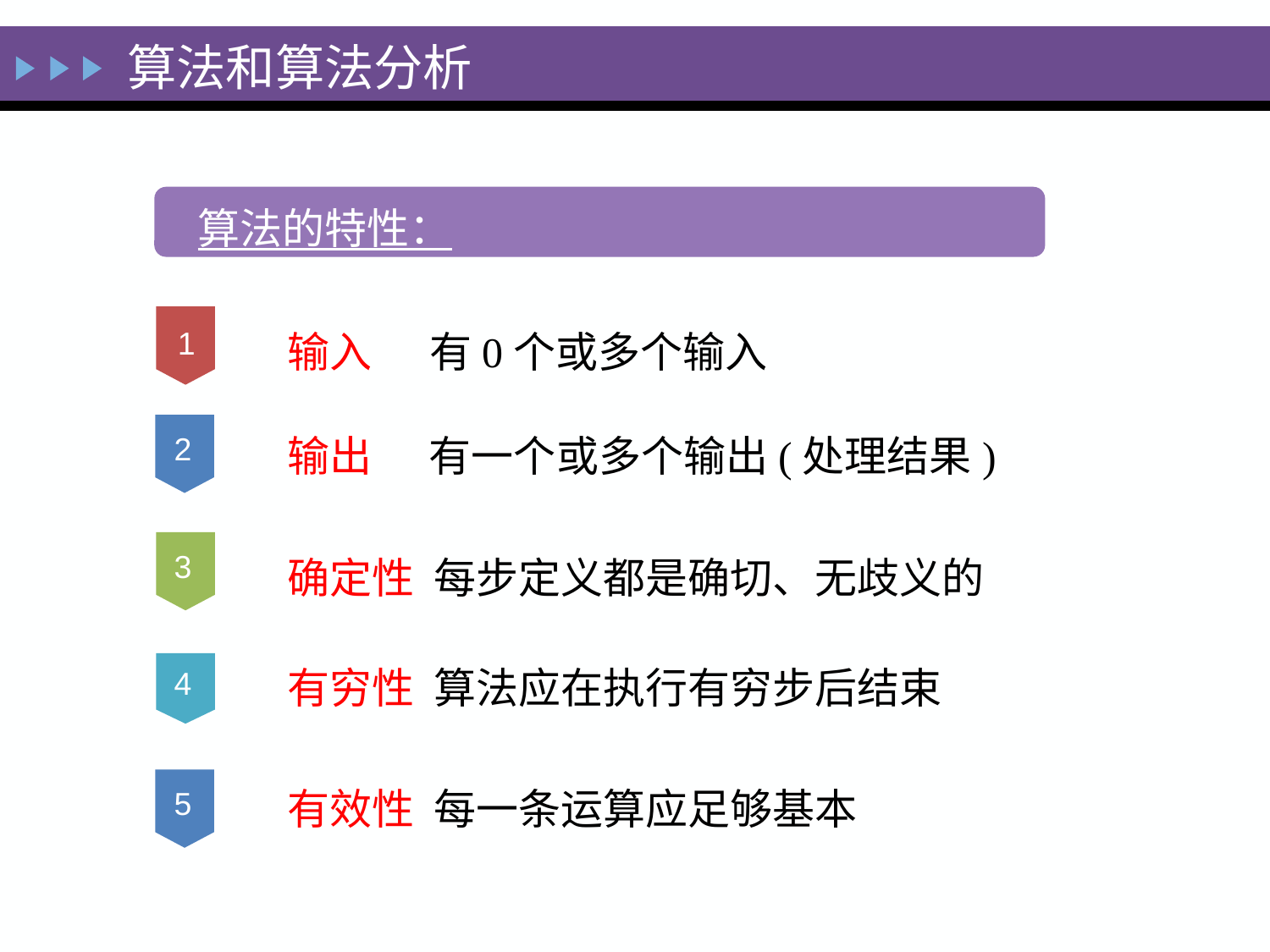

算法和算法分析
算法的特性：

1

输入      有0个或多个输入
输出      有一个或多个输出(处理结果)
2

3

确定性  每步定义都是确切、无歧义的
有穷性  算法应在执行有穷步后结束
4

有效性  每一条运算应足够基本
5